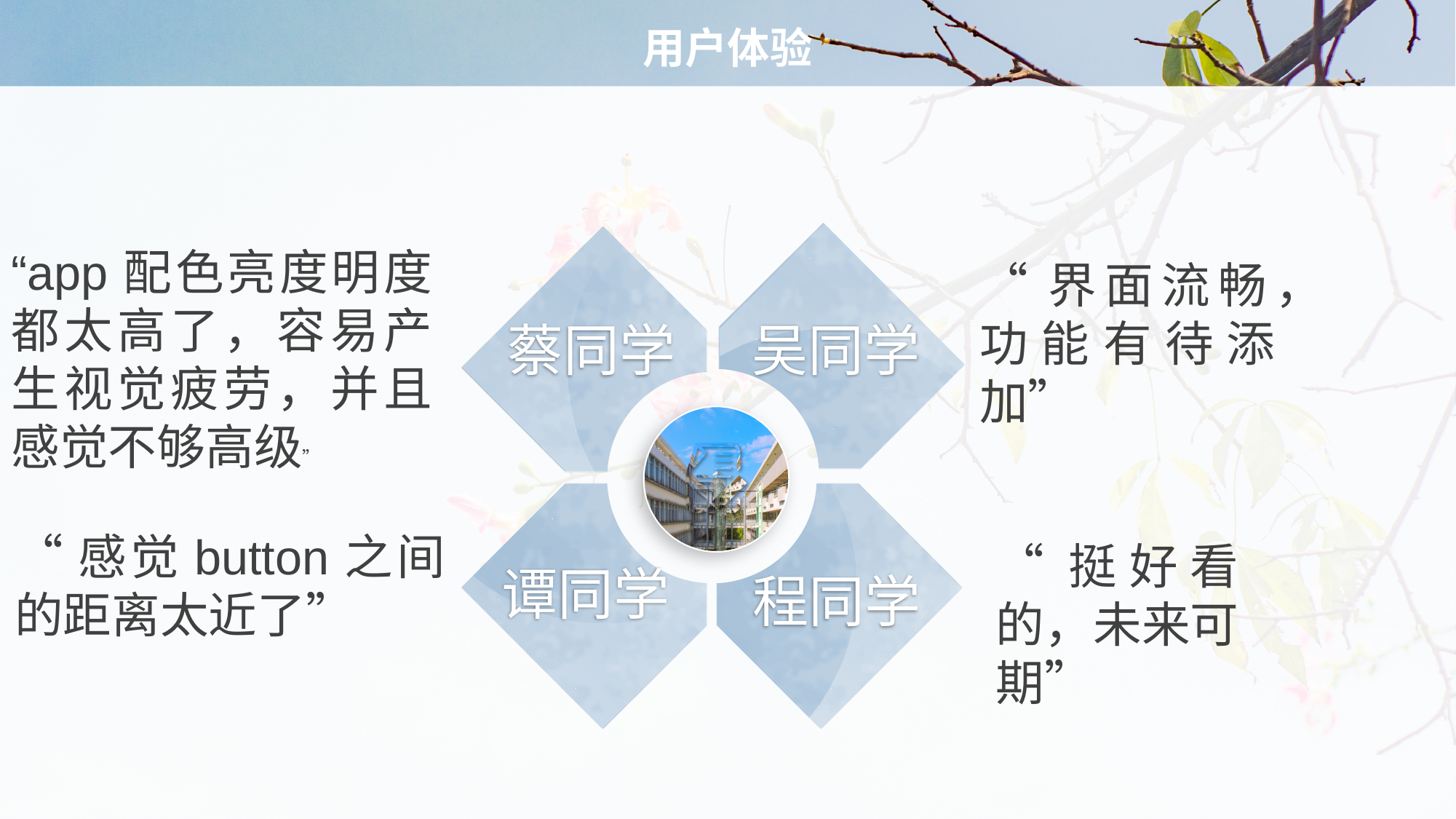

# 用户体验

吴同学

蔡同学
“app配色亮度明度都太高了，容易产生视觉疲劳，并且感觉不够高级”
“界面流畅，功能有待添加”

谭同学

程同学
“感觉button之间的距离太近了”
“挺好看的，未来可期”